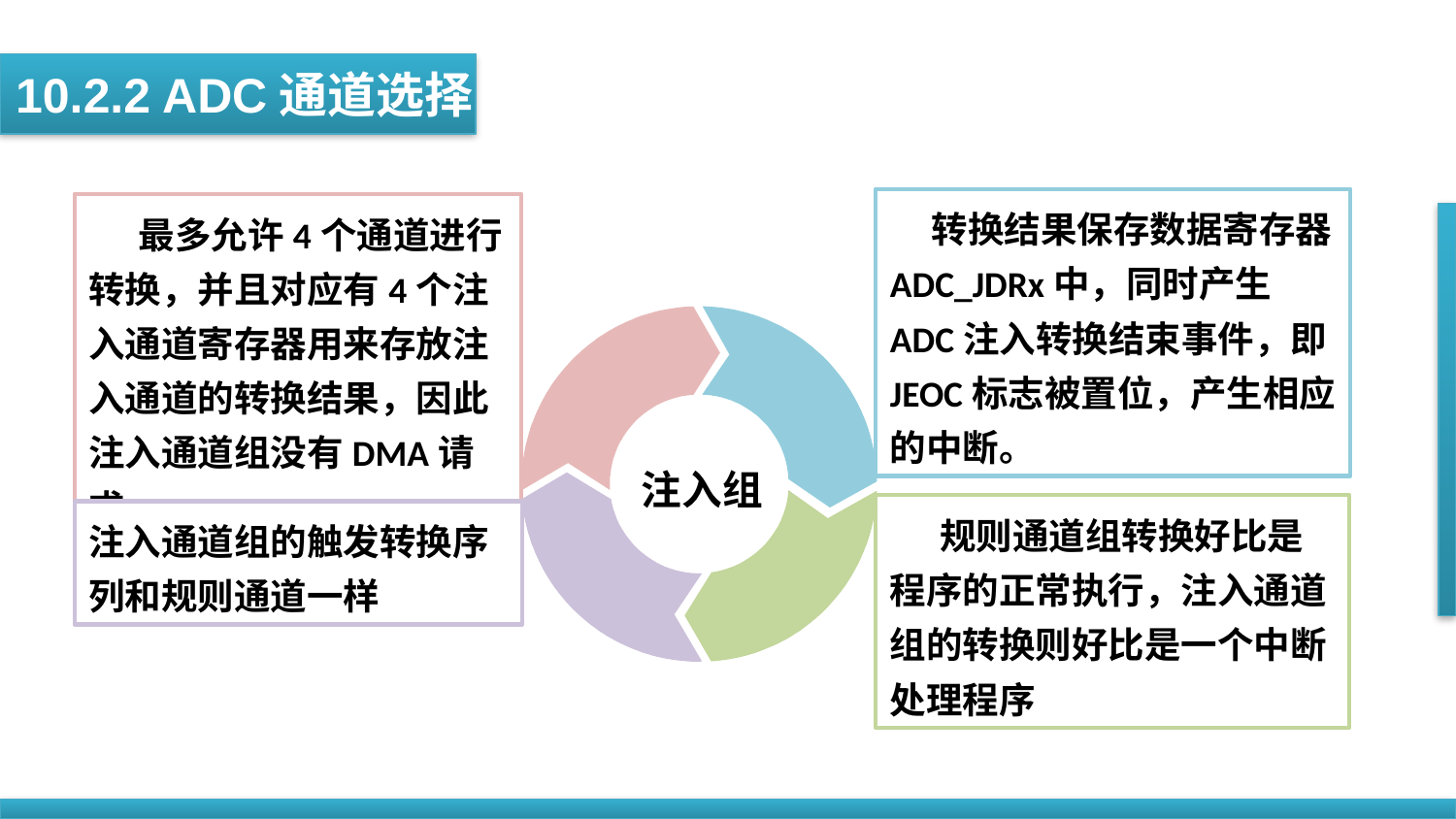

10.2.2 ADC通道选择
    转换结果保存数据寄存器ADC_JDRx中，同时产生ADC注入转换结束事件，即JEOC标志被置位，产生相应的中断。
     最多允许4个通道进行转换，并且对应有4个注入通道寄存器用来存放注入通道的转换结果，因此注入通道组没有DMA请求。

注入组

     规则通道组转换好比是程序的正常执行，注入通道组的转换则好比是一个中断处理程序
注入通道组的触发转换序列和规则通道一样